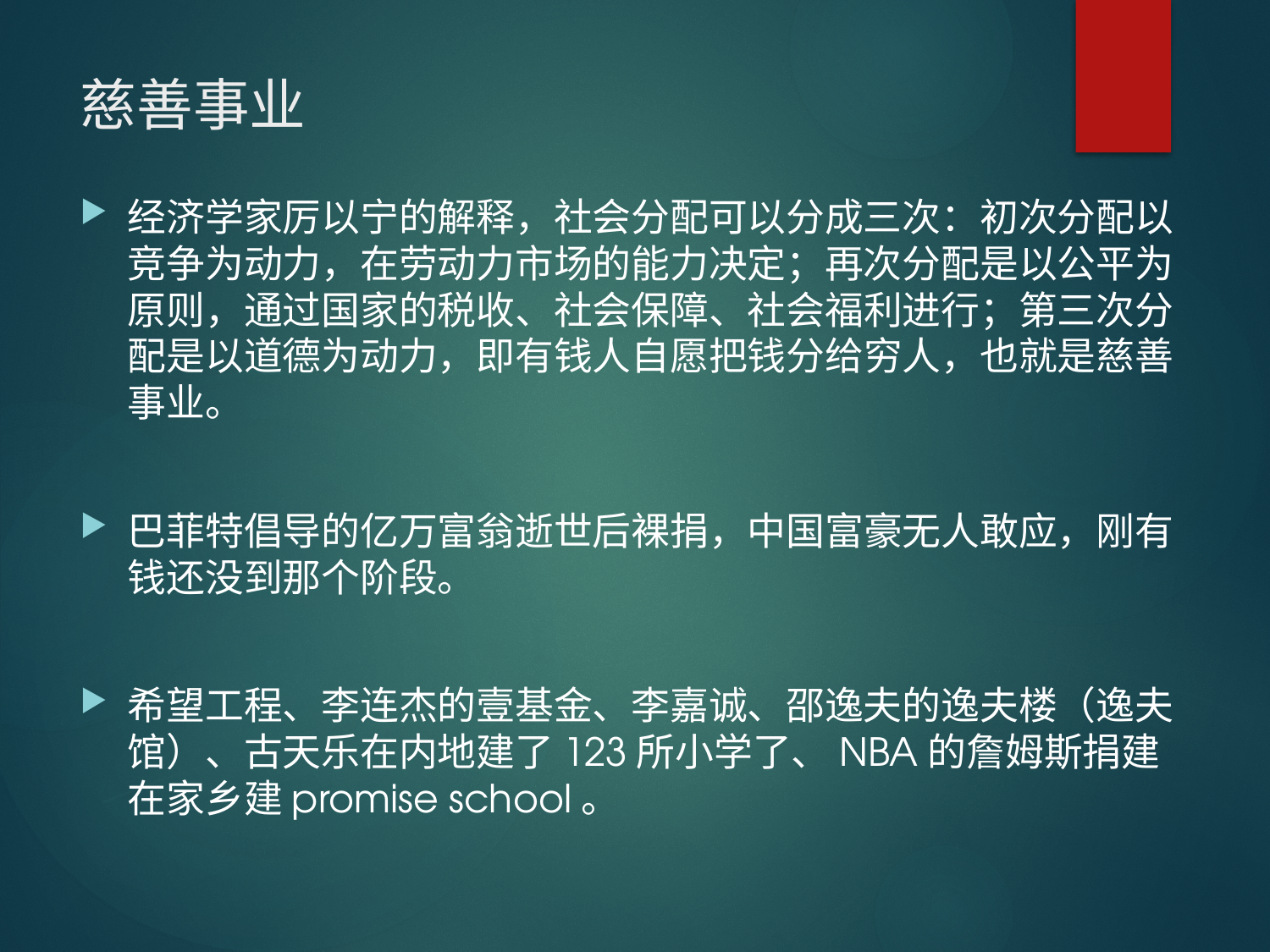

# 慈善事业
经济学家厉以宁的解释，社会分配可以分成三次：初次分配以竞争为动力，在劳动力市场的能力决定；再次分配是以公平为原则，通过国家的税收、社会保障、社会福利进行；第三次分配是以道德为动力，即有钱人自愿把钱分给穷人，也就是慈善事业。

巴菲特倡导的亿万富翁逝世后裸捐，中国富豪无人敢应，刚有钱还没到那个阶段。

希望工程、李连杰的壹基金、李嘉诚、邵逸夫的逸夫楼（逸夫馆）、古天乐在内地建了123所小学了、NBA的詹姆斯捐建在家乡建promise school。